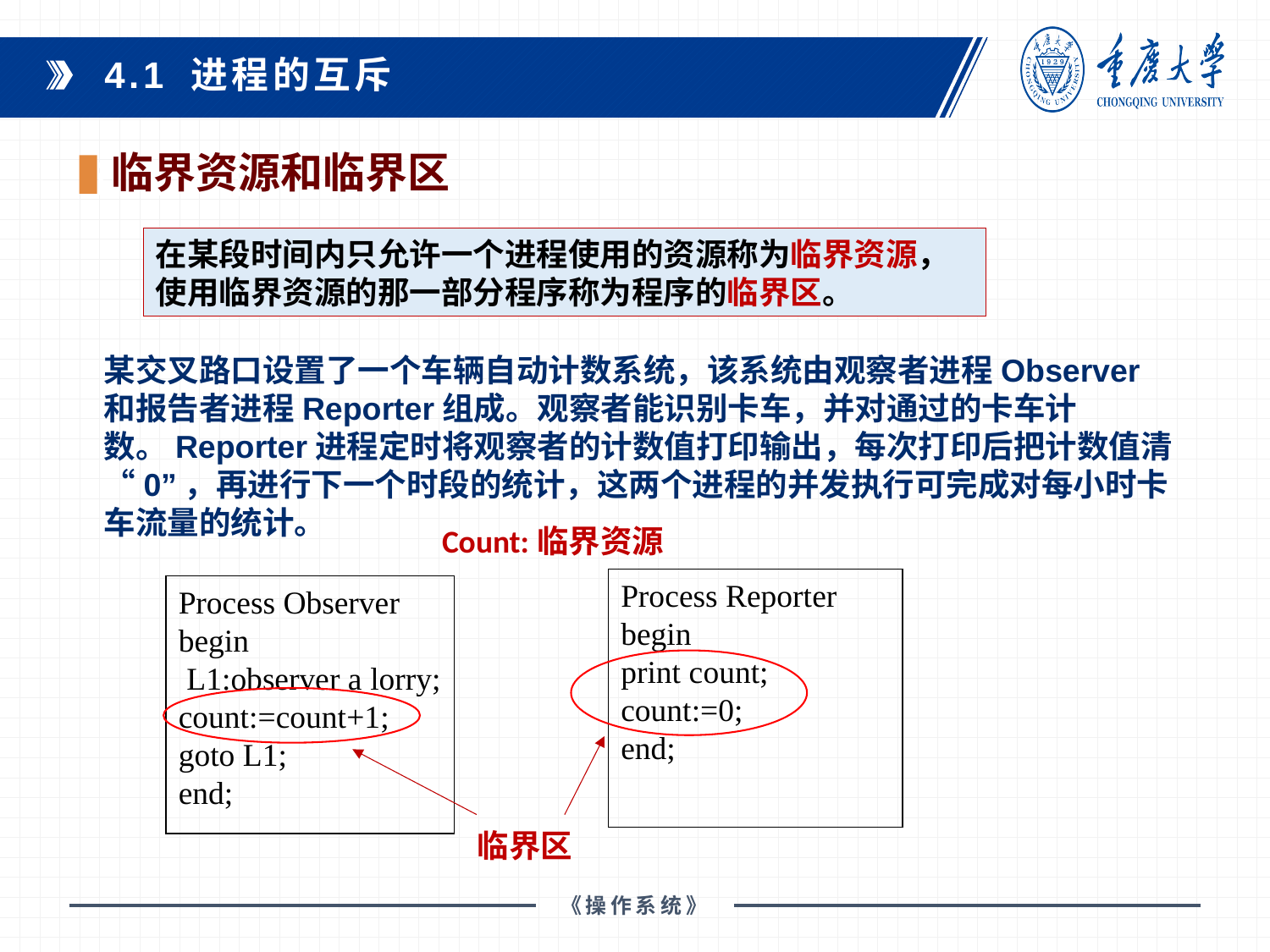

4.1 进程的互斥
临界资源和临界区

课程教材：
在某段时间内只允许一个进程使用的资源称为临界资源，使用临界资源的那一部分程序称为程序的临界区。
某交叉路口设置了一个车辆自动计数系统，该系统由观察者进程Observer和报告者进程Reporter组成。观察者能识别卡车，并对通过的卡车计数。Reporter进程定时将观察者的计数值打印输出，每次打印后把计数值清“0”，再进行下一个时段的统计，这两个进程的并发执行可完成对每小时卡车流量的统计。
Count:临界资源
Process Reporter
begin
print count;
count:=0;
end;
Process Observer
begin
 L1:observer a lorry;
count:=count+1;
goto L1;
end;

临界区